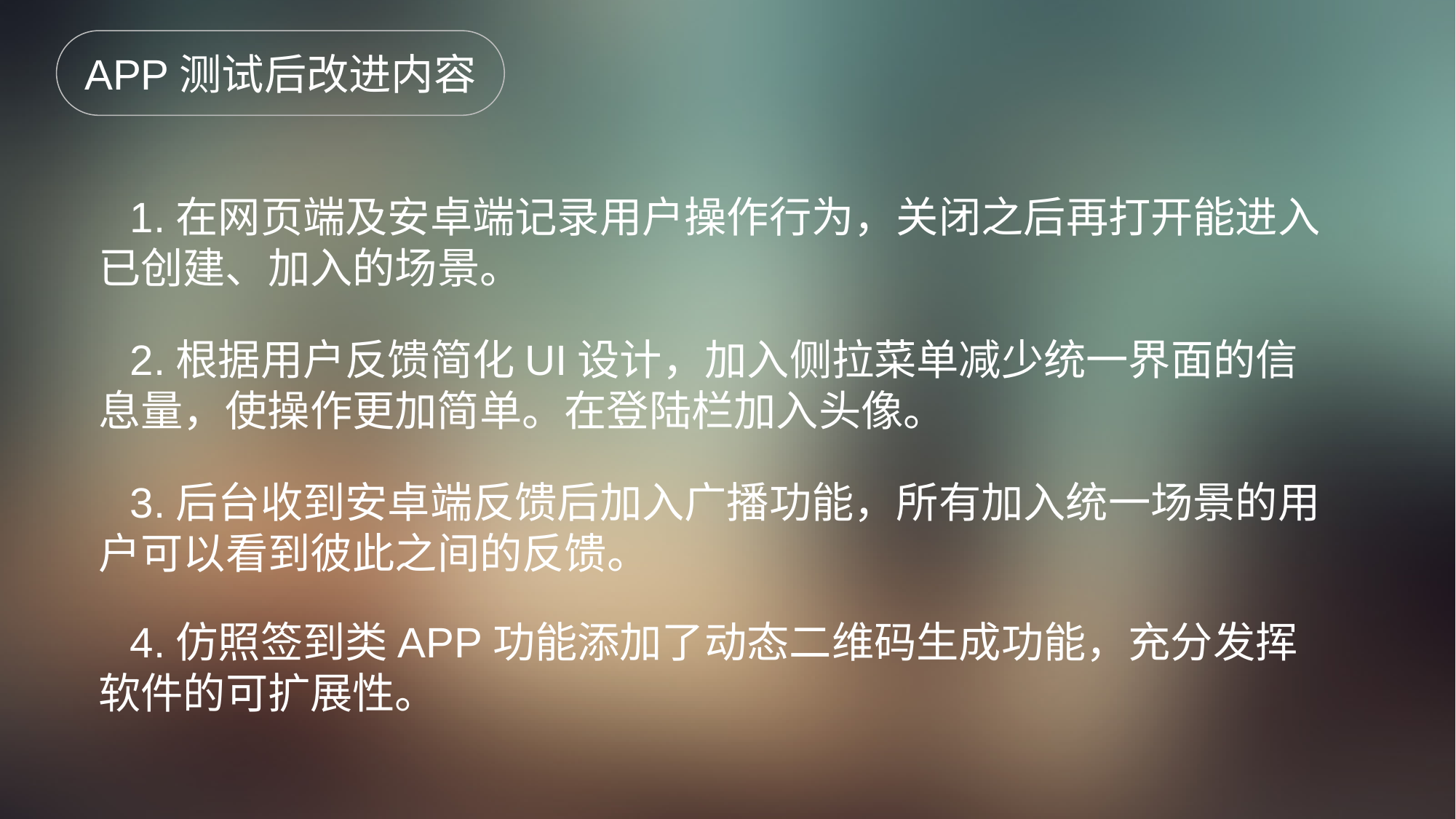

APP测试后改进内容
1.在网页端及安卓端记录用户操作行为，关闭之后再打开能进入已创建、加入的场景。
2.根据用户反馈简化UI设计，加入侧拉菜单减少统一界面的信息量，使操作更加简单。在登陆栏加入头像。
3.后台收到安卓端反馈后加入广播功能，所有加入统一场景的用户可以看到彼此之间的反馈。
4.仿照签到类APP功能添加了动态二维码生成功能，充分发挥软件的可扩展性。